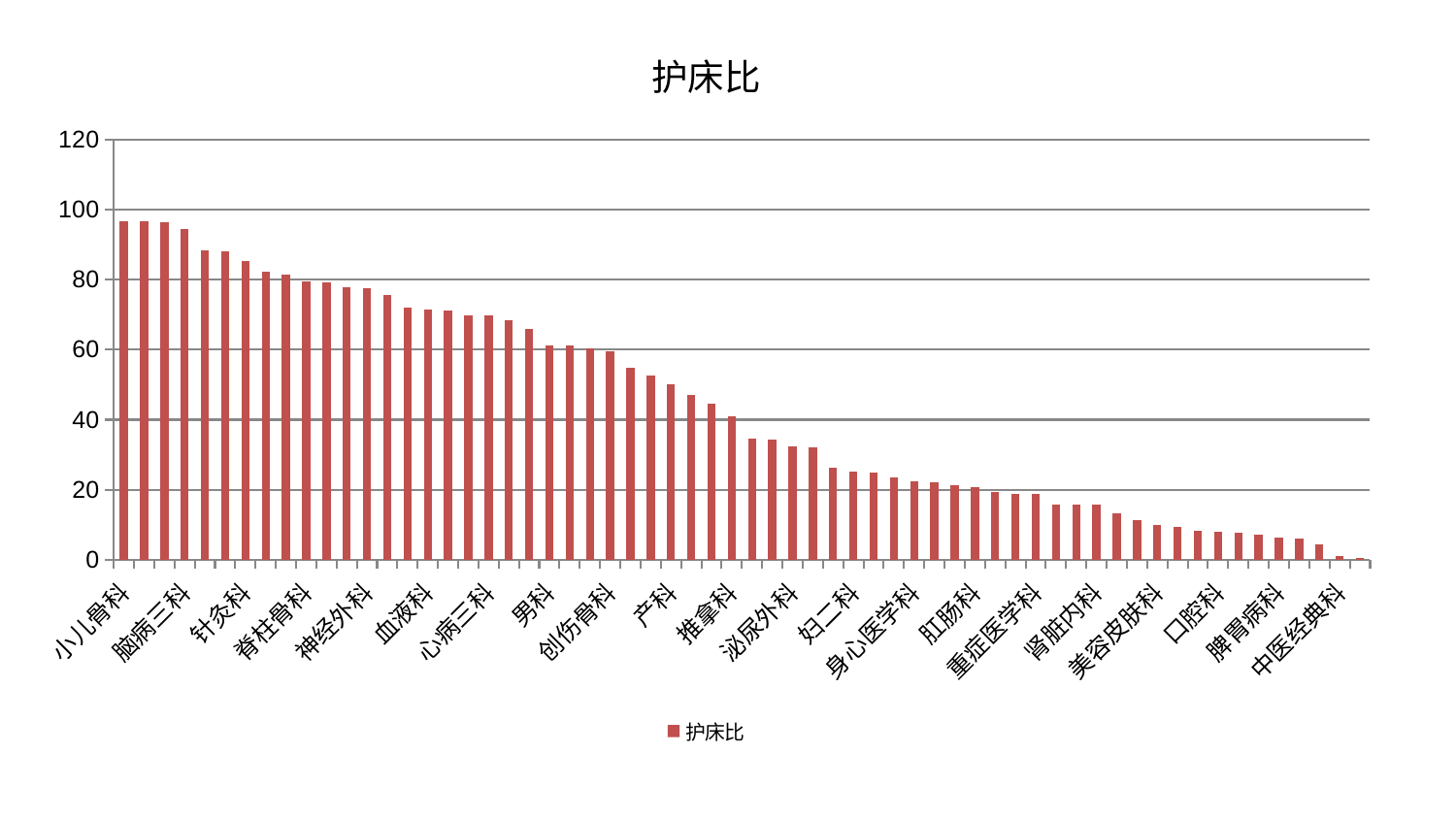

### Chart: 护床比

| Category | 护床比 |
|---|---|
| 小儿骨科 | 96.77353018202001 |
| 胸外科 | 96.75474517760267 |
| 周围血管科 | 96.46676122711182 |
| 脑病三科 | 94.3969163954171 |
| 心血管内科 | 88.43504760743765 |
| 肾病科 | 87.9610209753318 |
| 针灸科 | 85.27582347951173 |
| 脑病二科 | 82.25156082368868 |
| 老年医学科 | 81.47608665820823 |
| 脊柱骨科 | 79.53558294333223 |
| 神经内科 | 79.09851625015463 |
| 关节骨科 | 77.92240828082578 |
| 神经外科 | 77.47759682464293 |
| 耳鼻喉科 | 75.53646830876805 |
| 心病二科 | 72.13793993593853 |
| 血液科 | 71.496408354364 |
| 妇科 | 71.2508824802059 |
| 消化内科 | 69.72806487783991 |
| 心病三科 | 69.69308917182708 |
| 医院 | 68.50935129741404 |
| 呼吸内科 | 65.80727434636037 |
| 男科 | 61.2200063133717 |
| 心病四科 | 61.16090901358107 |
| 肿瘤内科 | 60.309017107906016 |
| 创伤骨科 | 59.476370048489244 |
| 治未病中心 | 54.9551367292983 |
| 小儿推拿科 | 52.51935336199587 |
| 产科 | 50.20097255193927 |
| 康复科 | 46.94821770970263 |
| 脾胃科消化科合并 | 44.478080114906525 |
| 推拿科 | 40.947668594605304 |
| 普通外科 | 34.54053535581458 |
| 肝病科 | 34.389270321160524 |
| 泌尿外科 | 32.30464361759591 |
| 皮肤科 | 31.97991519979326 |
| 西区重症医学科 | 26.24069651664818 |
| 妇二科 | 25.162377333738096 |
| 乳腺甲状腺外科 | 24.952403357065922 |
| 妇科妇二科合并 | 23.575648083020727 |
| 身心医学科 | 22.48504447266251 |
| 微创骨科 | 22.130650778201556 |
| 显微骨科 | 21.17340498987401 |
| 肛肠科 | 20.625822416414707 |
| 儿科 | 19.42078396343556 |
| 内分泌科 | 18.93212790325183 |
| 重症医学科 | 18.904732867054143 |
| 综合内科 | 15.872979652436925 |
| 脑病一科 | 15.824984025432443 |
| 肾脏内科 | 15.755363198294692 |
| 东区肾病科 | 13.170834053164771 |
| 肝胆外科 | 11.178595925360945 |
| 美容皮肤科 | 10.01224136439005 |
| 骨科 | 9.44372333150698 |
| 中医外治中心 | 8.257588885067868 |
| 口腔科 | 8.032082090152738 |
| 风湿病科 | 7.603586717065602 |
| 运动损伤骨科 | 7.26672164206843 |
| 脾胃病科 | 6.295626136030075 |
| 眼科 | 5.921819825431052 |
| 东区重症医学科 | 4.4761202891956176 |
| 中医经典科 | 1.1328732459206847 |
| 心病一科 | 0.43705706083241314 |
31